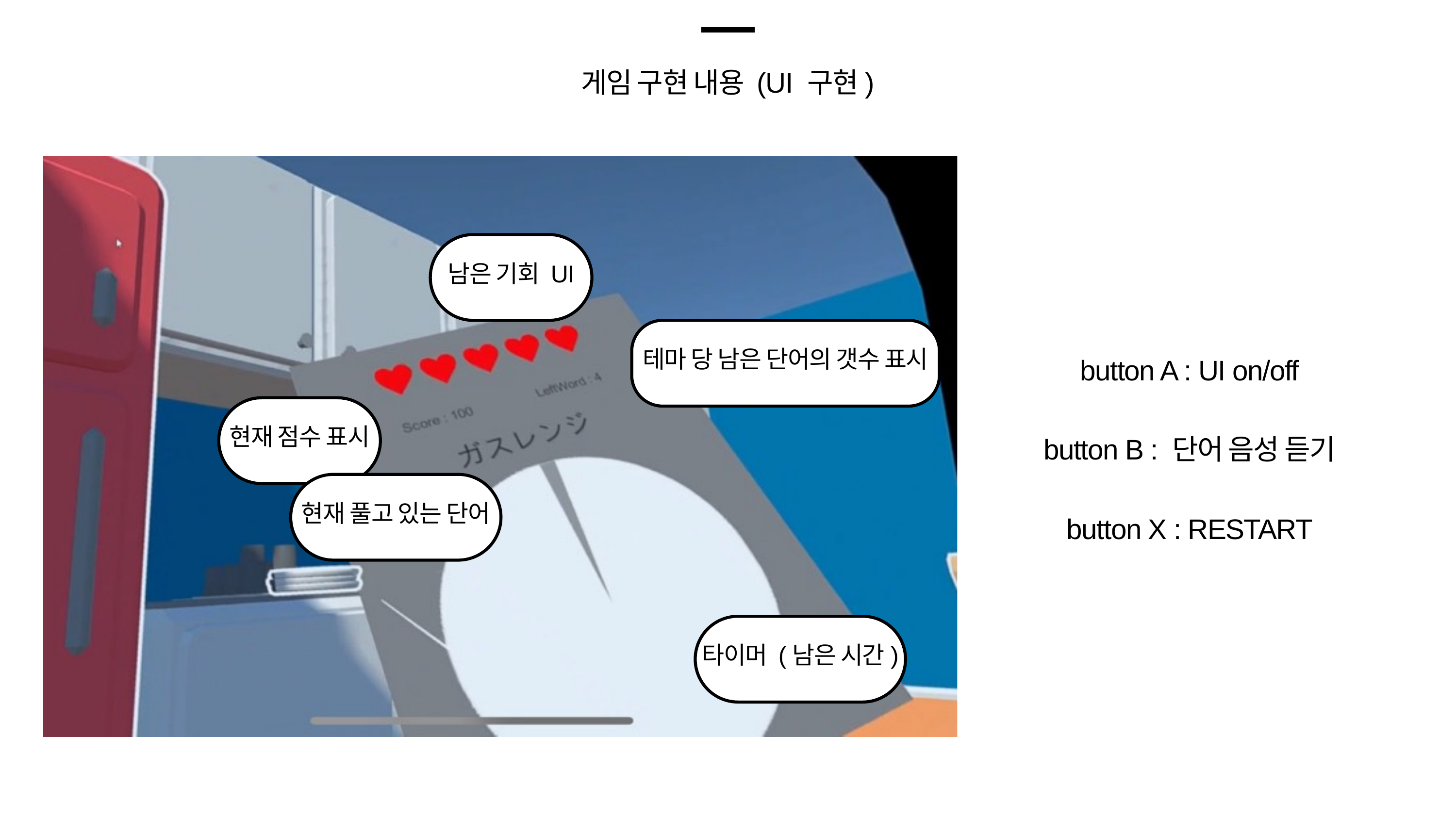

게임 구현 내용 (UI 구현)

남은 기회 UI

테마 당 남은 단어의 갯수 표시
button A : UI on/off

button B : 단어 음성 듣기

button X : RESTART

현재 점수 표시

현재 풀고 있는 단어

타이머 (남은 시간)